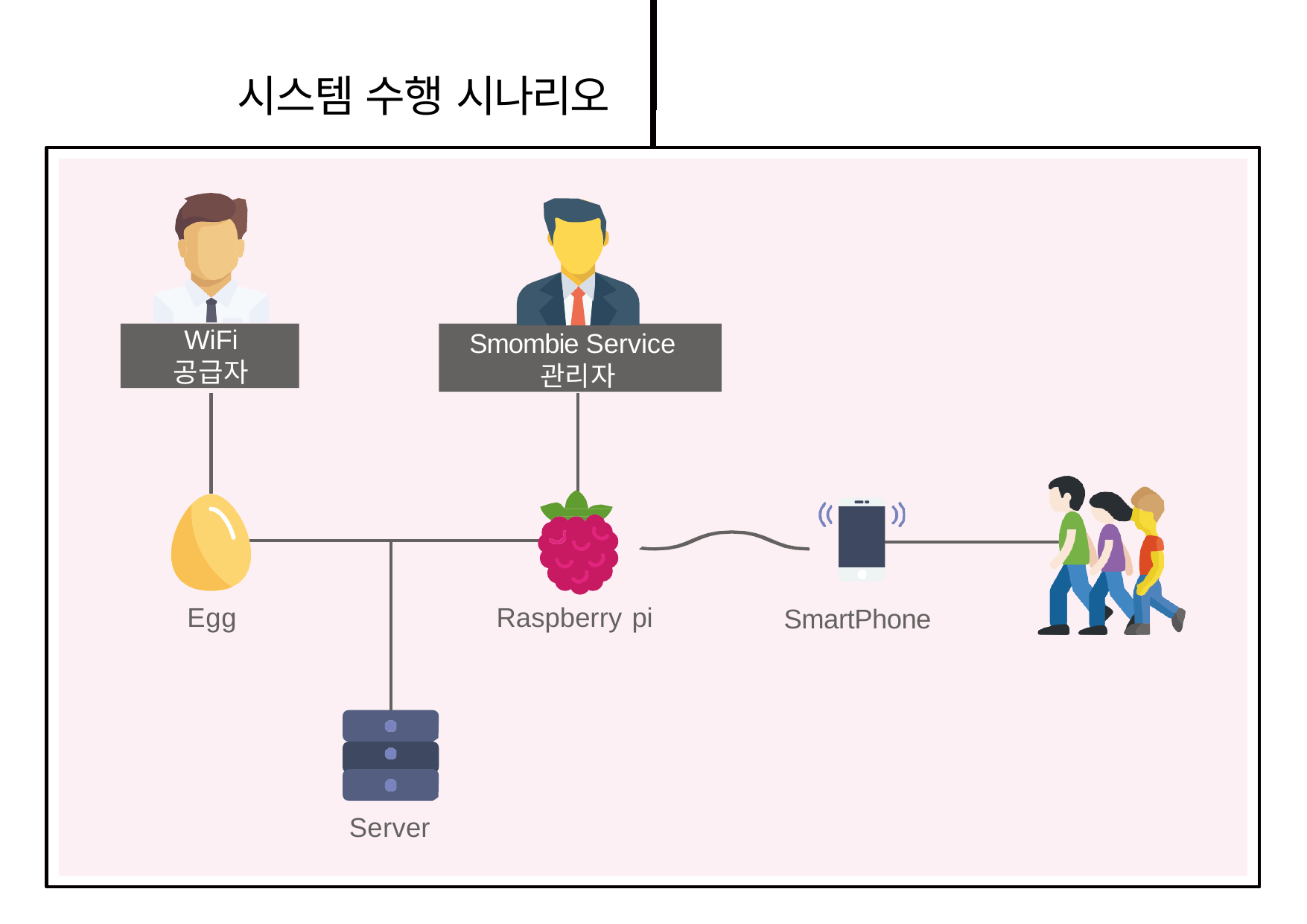

시스템 수행 시나리오

WiFi
공급자
Smombie Service  관리자

Egg
Raspberry pi
SmartPhone

Server